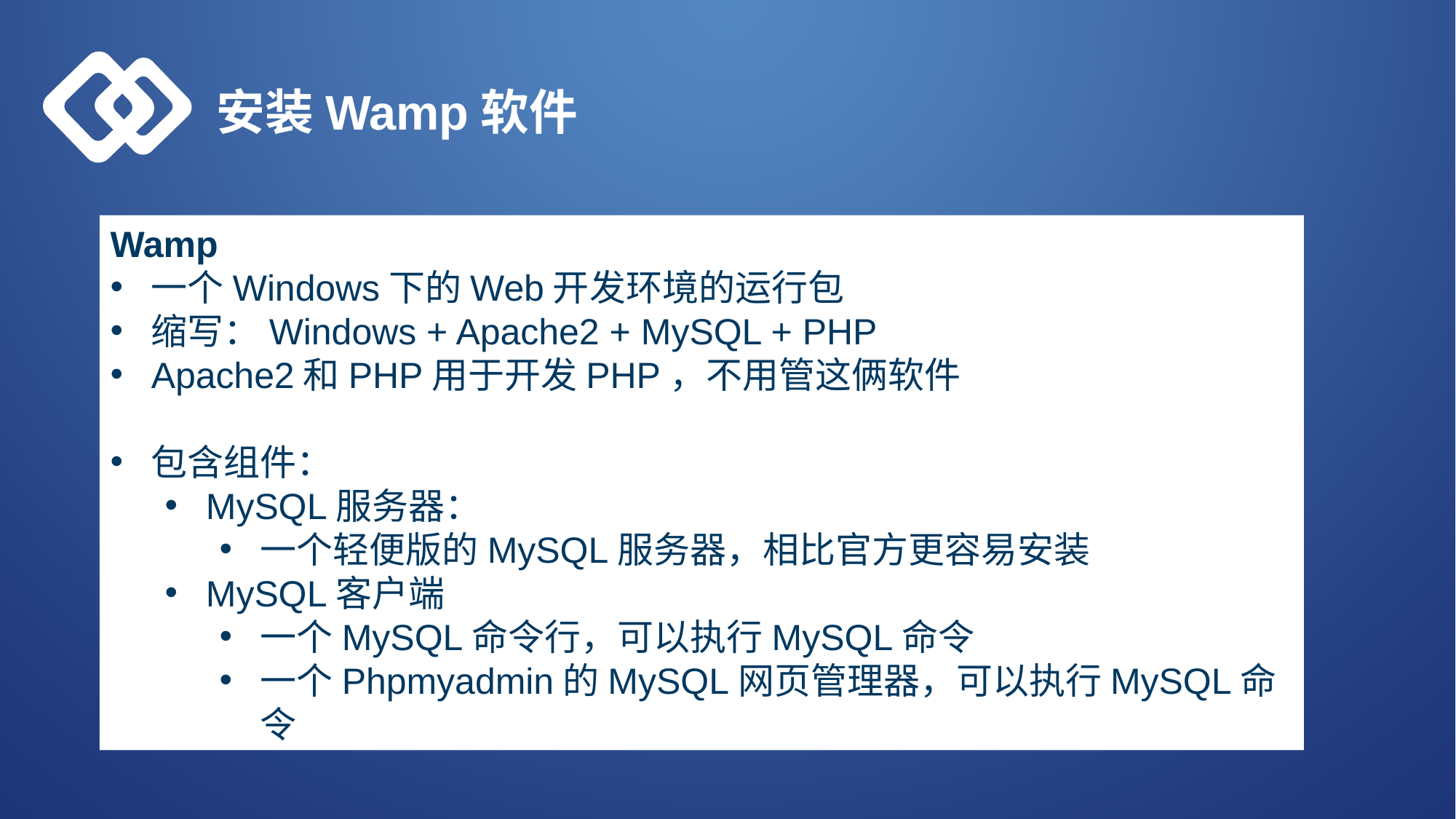

安装Wamp软件

Wamp
一个Windows下的Web开发环境的运行包
缩写：Windows + Apache2 + MySQL + PHP
Apache2和PHP用于开发PHP，不用管这俩软件

包含组件：
MySQL服务器：
一个轻便版的MySQL服务器，相比官方更容易安装
MySQL客户端
一个MySQL命令行，可以执行MySQL命令
一个Phpmyadmin的MySQL网页管理器，可以执行MySQL命令